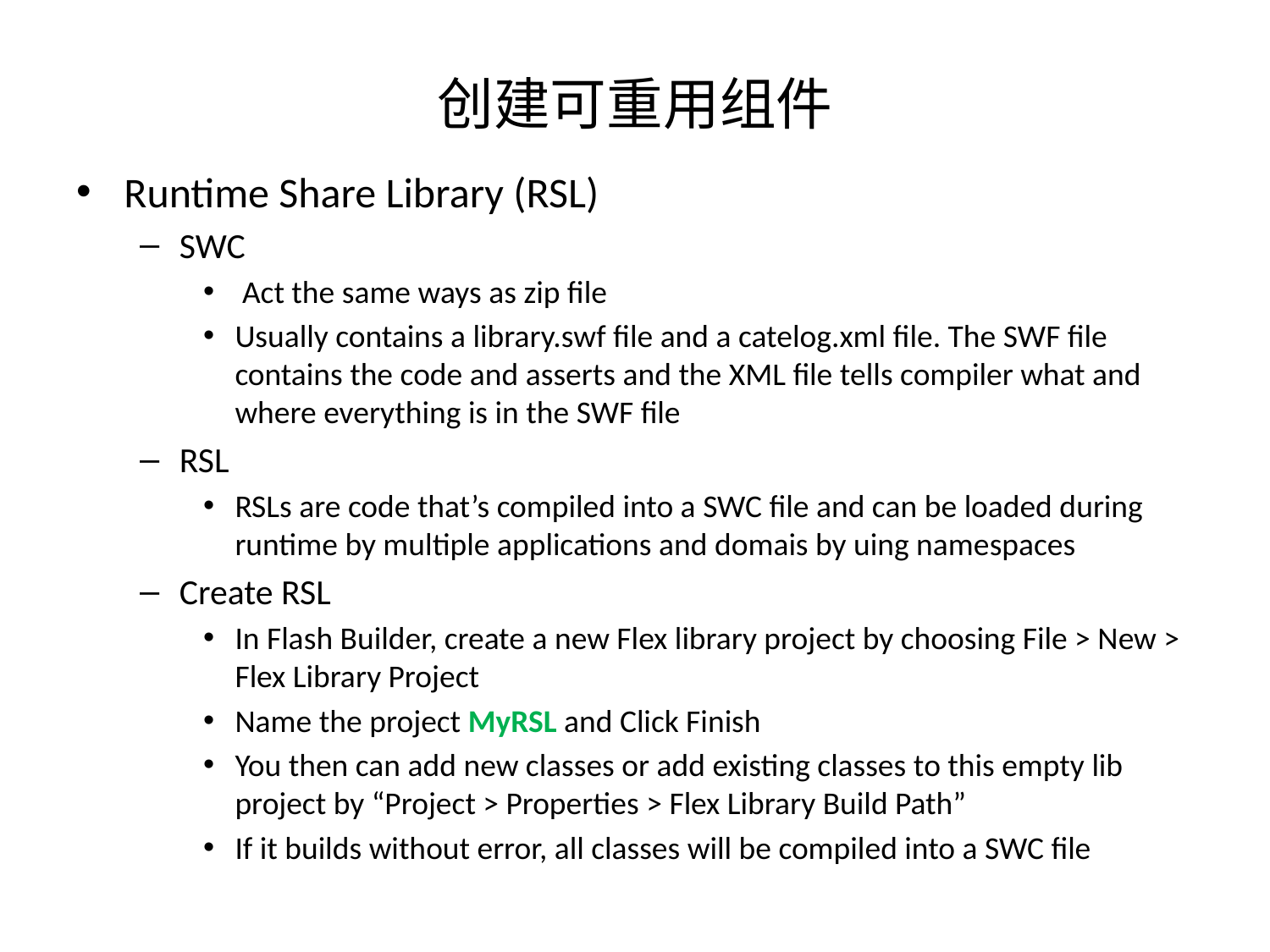

# 创建可重用组件
Runtime Share Library (RSL)
SWC
 Act the same ways as zip file
Usually contains a library.swf file and a catelog.xml file. The SWF file contains the code and asserts and the XML file tells compiler what and where everything is in the SWF file
RSL
RSLs are code that’s compiled into a SWC file and can be loaded during runtime by multiple applications and domais by uing namespaces
Create RSL
In Flash Builder, create a new Flex library project by choosing File > New > Flex Library Project
Name the project MyRSL and Click Finish
You then can add new classes or add existing classes to this empty lib project by “Project > Properties > Flex Library Build Path”
If it builds without error, all classes will be compiled into a SWC file